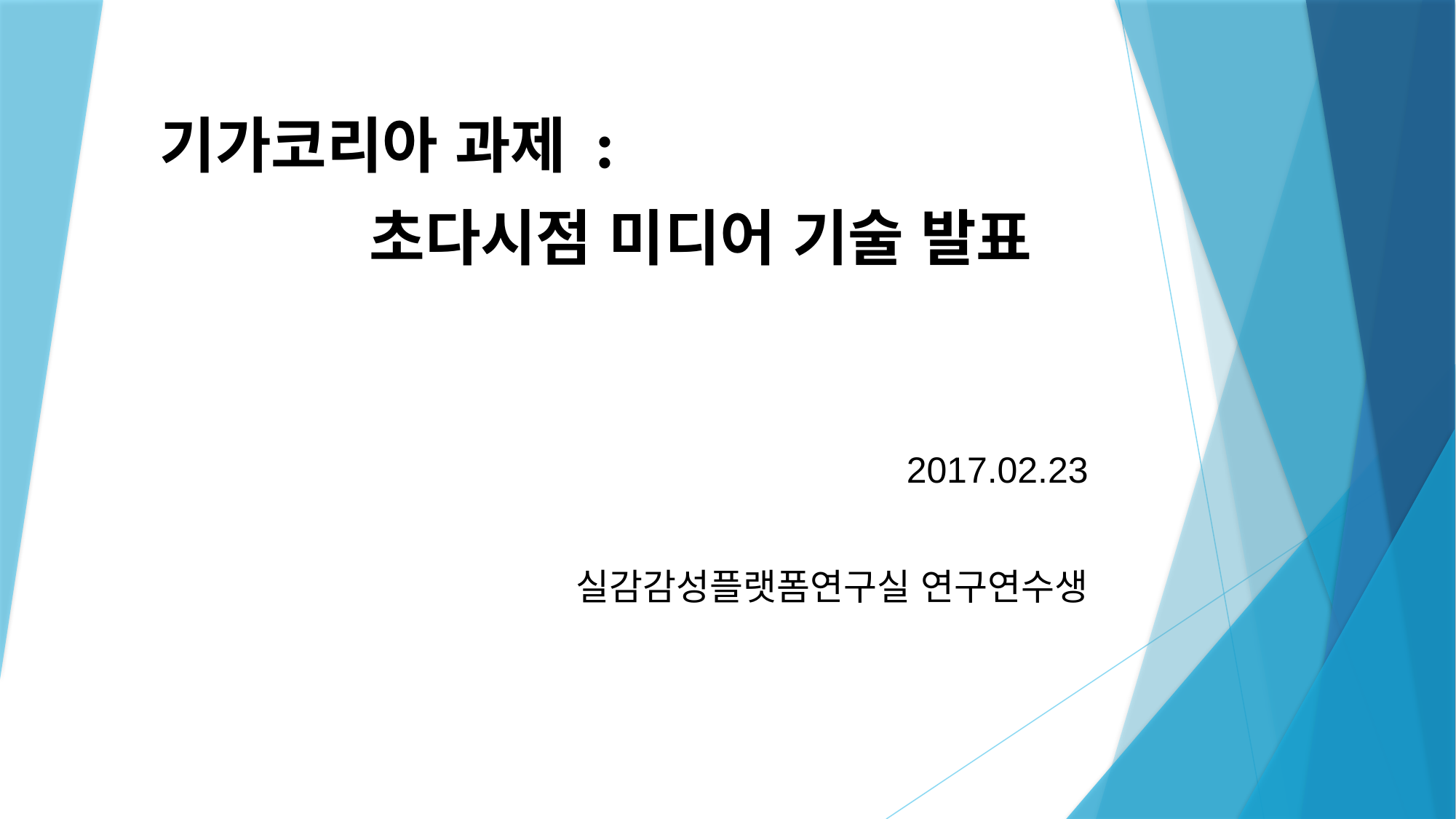

# 기가코리아 과제 :
초다시점 미디어 기술 발표

2017.02.23

실감감성플랫폼연구실 연구연수생